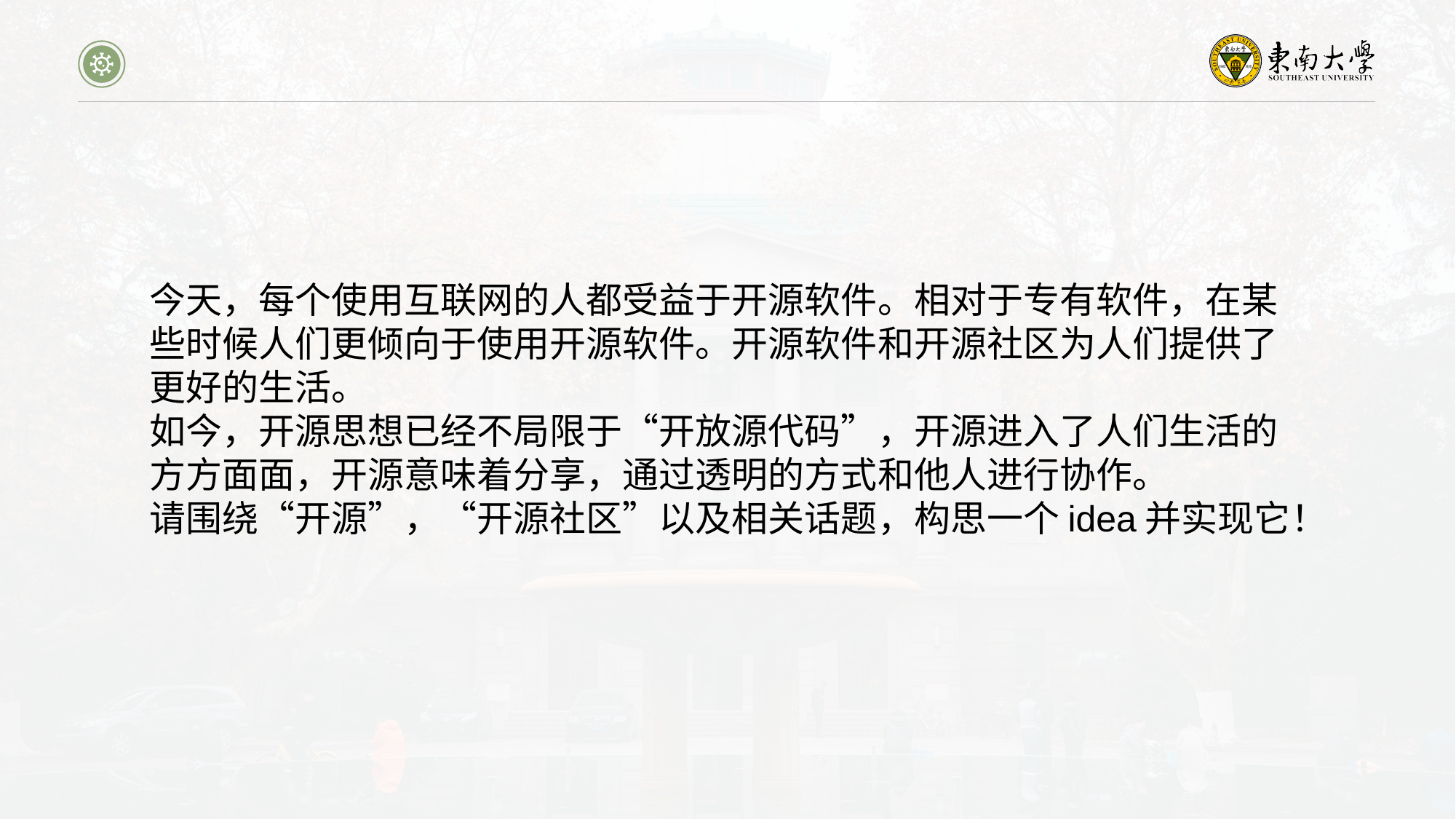

今天，每个使用互联网的人都受益于开源软件。相对于专有软件，在某些时候人们更倾向于使用开源软件。开源软件和开源社区为人们提供了更好的生活。
如今，开源思想已经不局限于“开放源代码”，开源进入了人们生活的方方面面，开源意味着分享，通过透明的方式和他人进行协作。
请围绕“开源”，“开源社区”以及相关话题，构思一个idea并实现它！